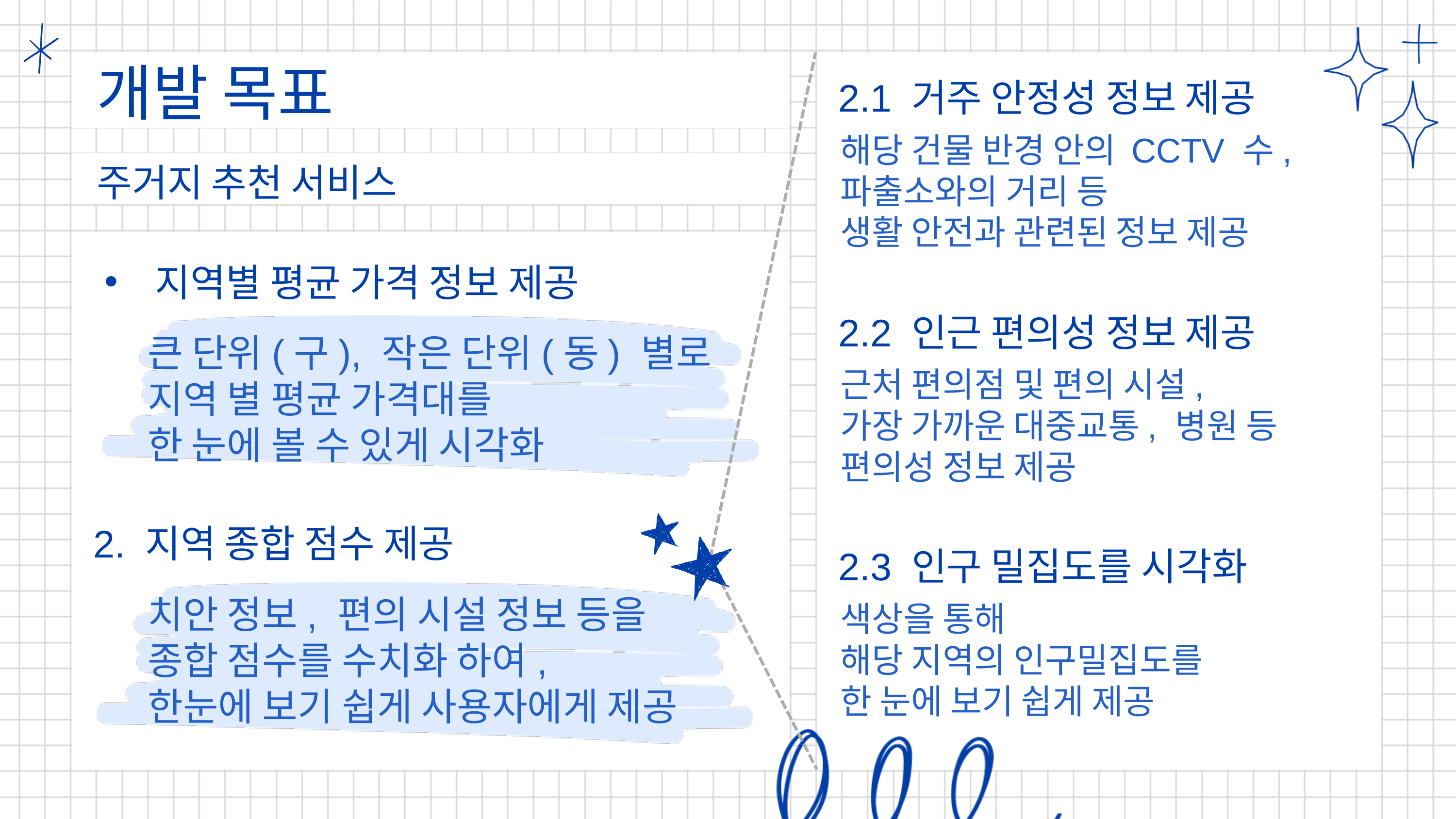

개발 목표
  2.1 거주 안정성 정보 제공
해당 건물 반경 안의 CCTV 수,
파출소와의 거리 등
생활 안전과 관련된 정보 제공

주거지 추천 서비스

 지역별 평균 가격 정보 제공
  2.2 인근 편의성 정보 제공

큰 단위(구), 작은 단위(동) 별로
지역 별 평균 가격대를
한 눈에 볼 수 있게 시각화
근처 편의점 및 편의 시설,
가장 가까운 대중교통, 병원 등
편의성 정보 제공

  2. 지역 종합 점수 제공

  2.3 인구 밀집도를 시각화

치안 정보, 편의 시설 정보 등을
종합 점수를 수치화 하여,
한눈에 보기 쉽게 사용자에게 제공

색상을 통해
해당 지역의 인구밀집도를
한 눈에 보기 쉽게 제공